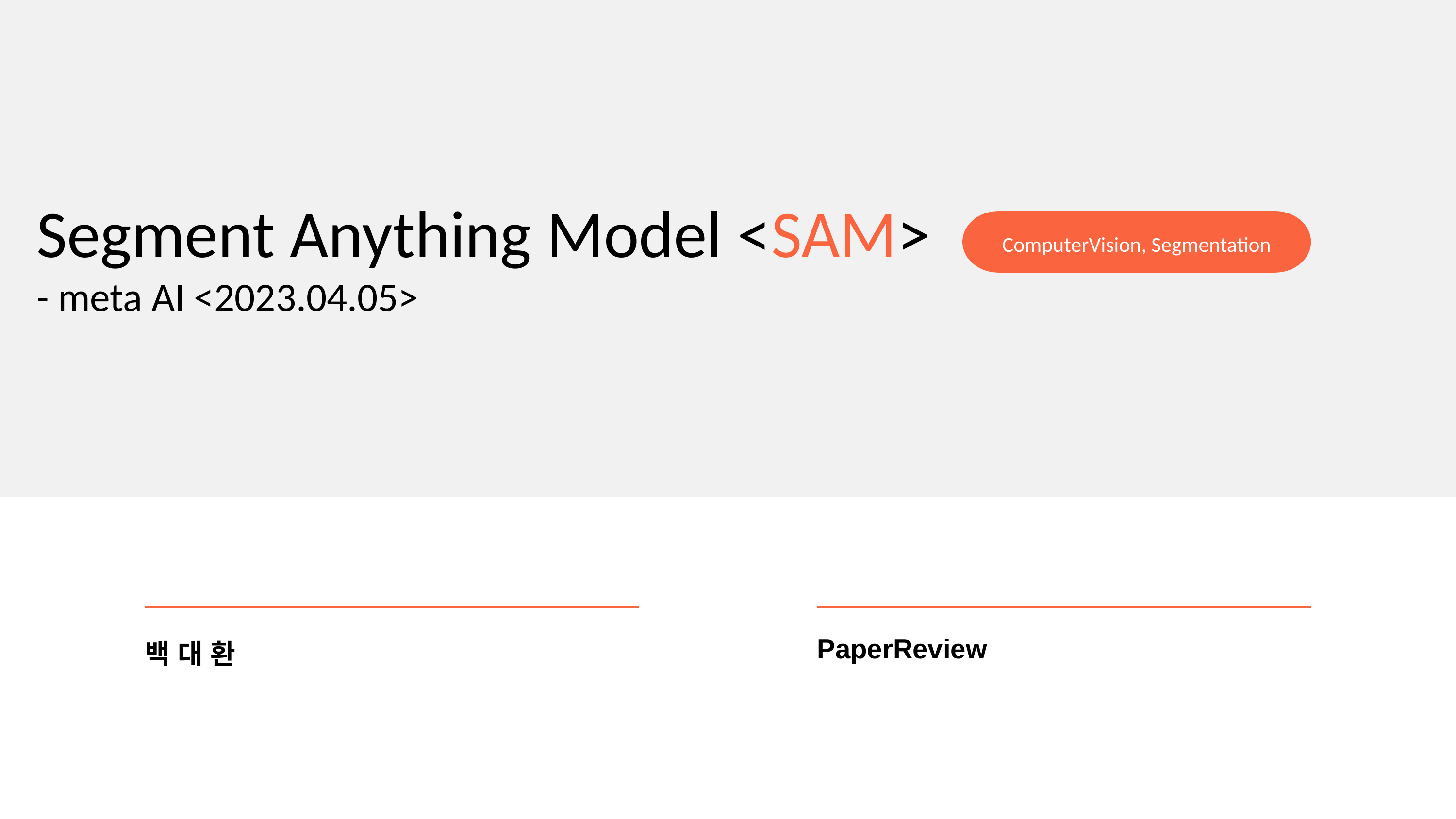

Segment Anything Model <SAM>
- meta AI <2023.04.05>

ComputerVision, Segmentation

백 대 환

PaperReview